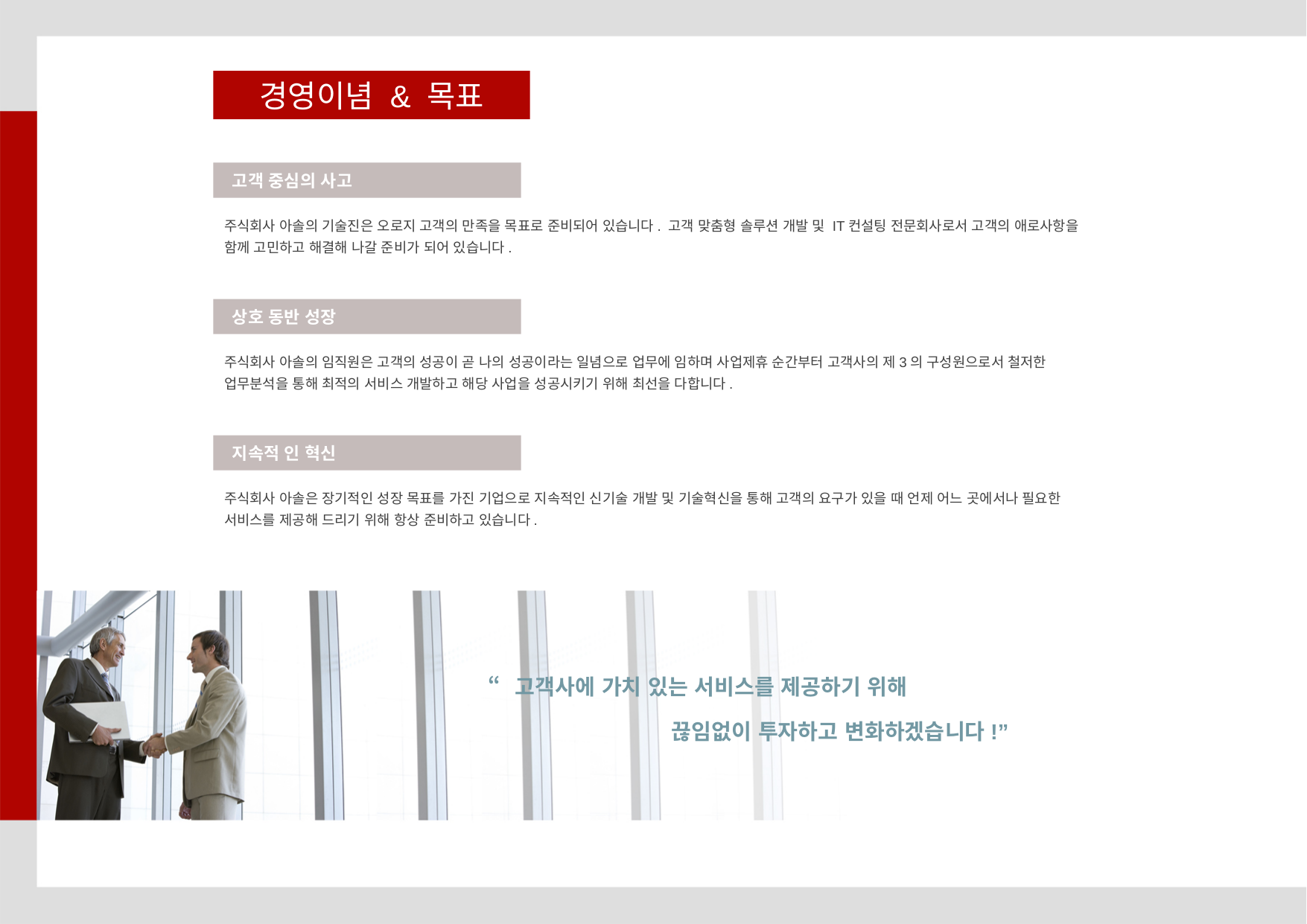

경영이념 & 목표
 고객 중심의 사고
주식회사 아솔의 기술진은 오로지 고객의 만족을 목표로 준비되어 있습니다. 고객 맞춤형 솔루션 개발 및 IT컨설팅 전문회사로서 고객의 애로사항을 함께 고민하고 해결해 나갈 준비가 되어 있습니다.
 상호 동반 성장
주식회사 아솔의 임직원은 고객의 성공이 곧 나의 성공이라는 일념으로 업무에 임하며 사업제휴 순간부터 고객사의 제3의 구성원으로서 철저한 업무분석을 통해 최적의 서비스 개발하고 해당 사업을 성공시키기 위해 최선을 다합니다.
 지속적 인 혁신
주식회사 아솔은 장기적인 성장 목표를 가진 기업으로 지속적인 신기술 개발 및 기술혁신을 통해 고객의 요구가 있을 때 언제 어느 곳에서나 필요한 서비스를 제공해 드리기 위해 항상 준비하고 있습니다.
“고객사에 가치 있는 서비스를 제공하기 위해
                             끊임없이 투자하고 변화하겠습니다!”